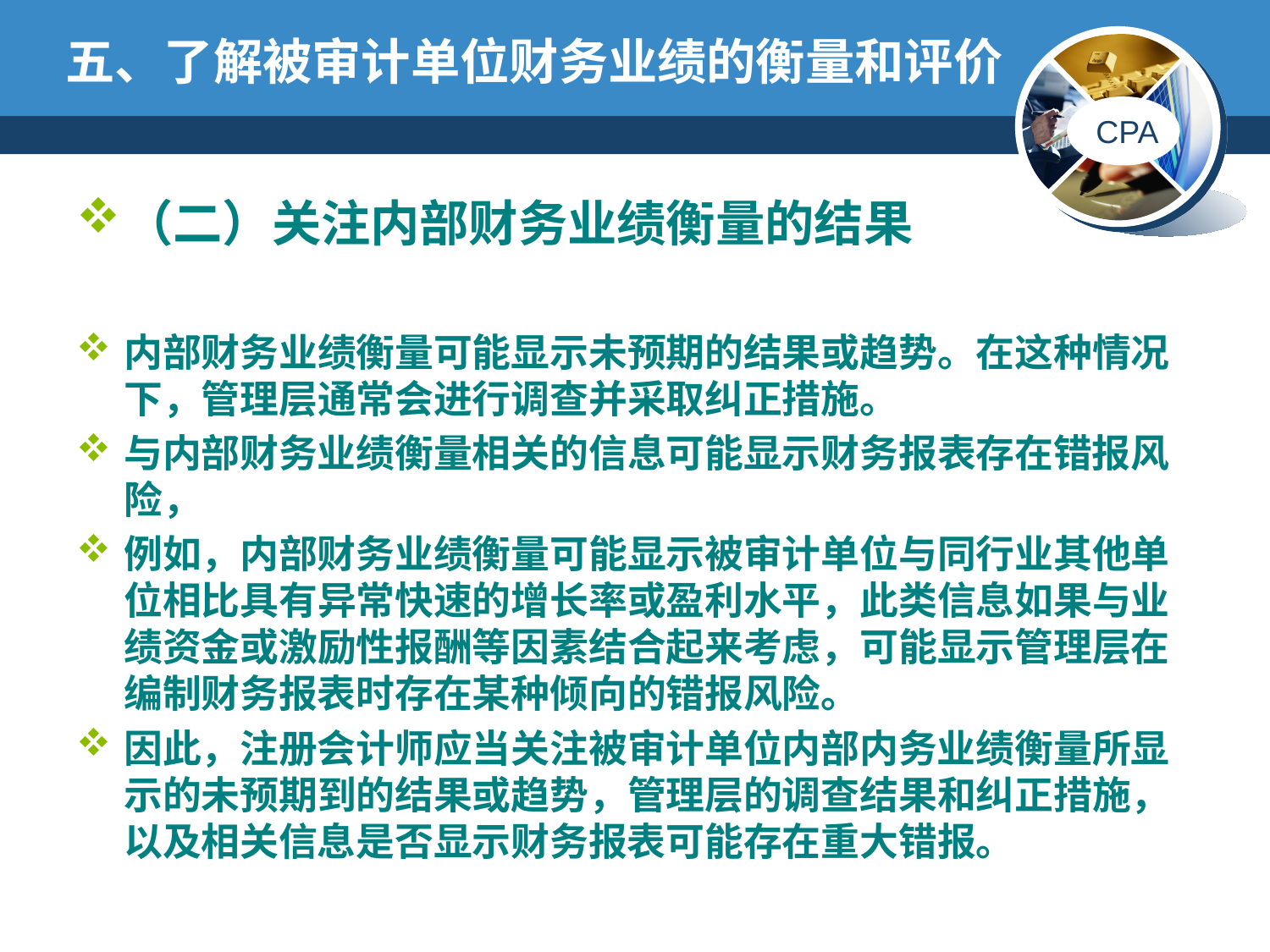

# 五、了解被审计单位财务业绩的衡量和评价
（二）关注内部财务业绩衡量的结果

内部财务业绩衡量可能显示未预期的结果或趋势。在这种情况下，管理层通常会进行调查并采取纠正措施。
与内部财务业绩衡量相关的信息可能显示财务报表存在错报风险，
例如，内部财务业绩衡量可能显示被审计单位与同行业其他单位相比具有异常快速的增长率或盈利水平，此类信息如果与业绩资金或激励性报酬等因素结合起来考虑，可能显示管理层在编制财务报表时存在某种倾向的错报风险。
因此，注册会计师应当关注被审计单位内部内务业绩衡量所显示的未预期到的结果或趋势，管理层的调查结果和纠正措施，以及相关信息是否显示财务报表可能存在重大错报。